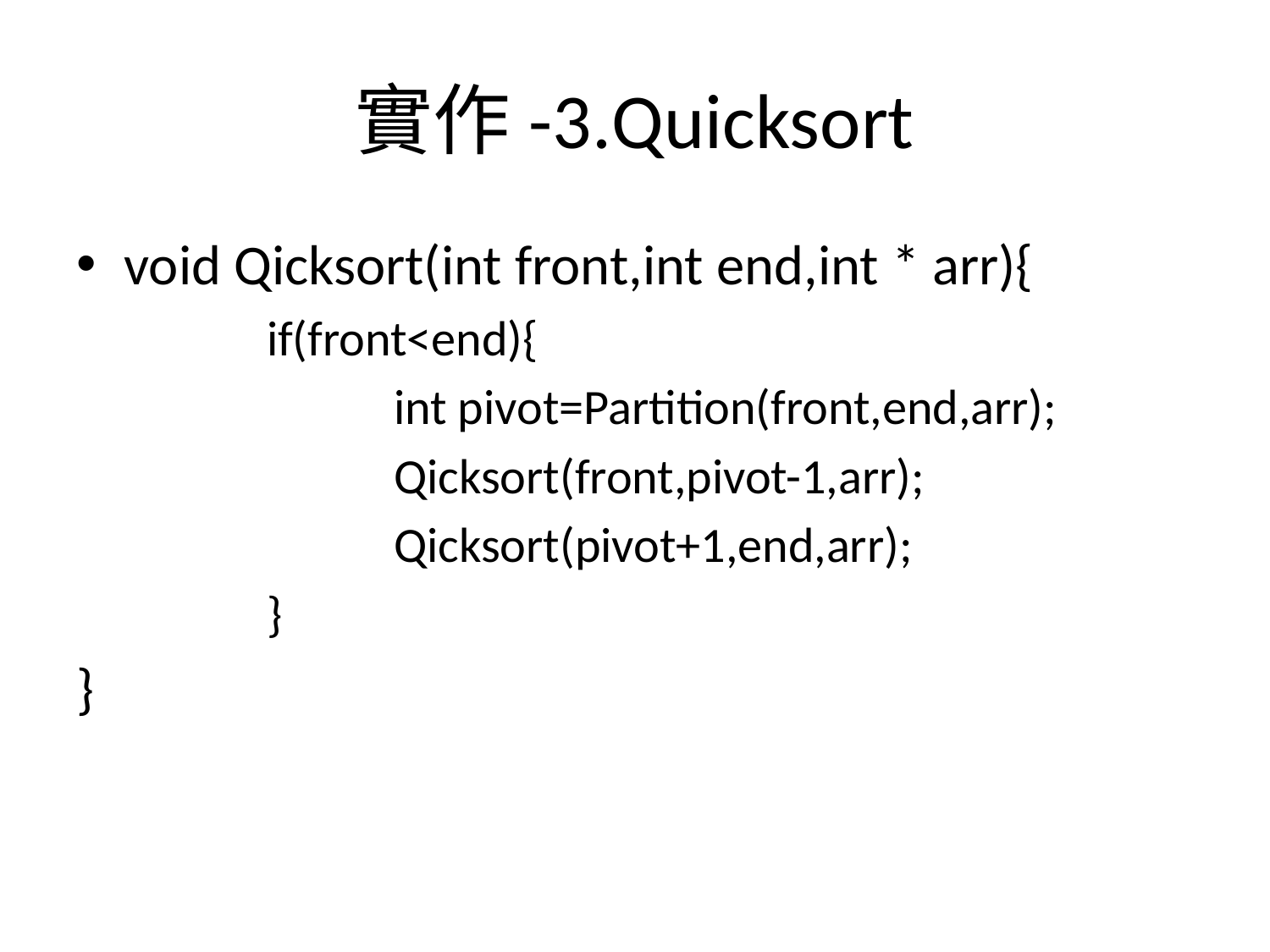

# 實作-3.Quicksort
void Qicksort(int front,int end,int * arr){
	if(front<end){
		int pivot=Partition(front,end,arr);
		Qicksort(front,pivot-1,arr);
		Qicksort(pivot+1,end,arr);
	}
}